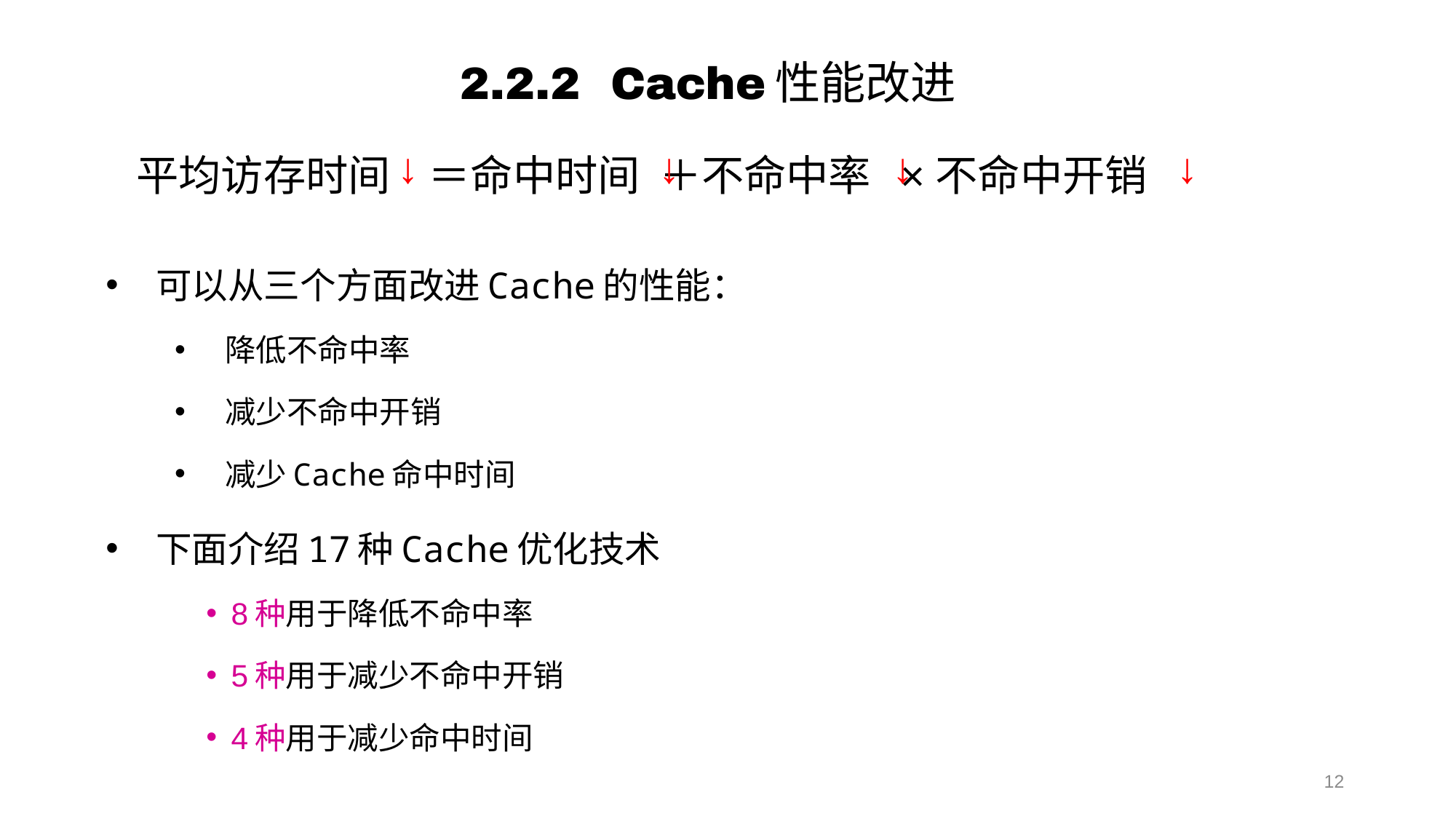

2.2.2  Cache性能改进
平均访存时间    ＝命中时间  ＋不命中率  ×不命中开销
↓
↓
↓
↓
可以从三个方面改进Cache的性能：
降低不命中率
减少不命中开销
减少Cache命中时间
下面介绍17种Cache优化技术
8种用于降低不命中率
5种用于减少不命中开销
4种用于减少命中时间
12